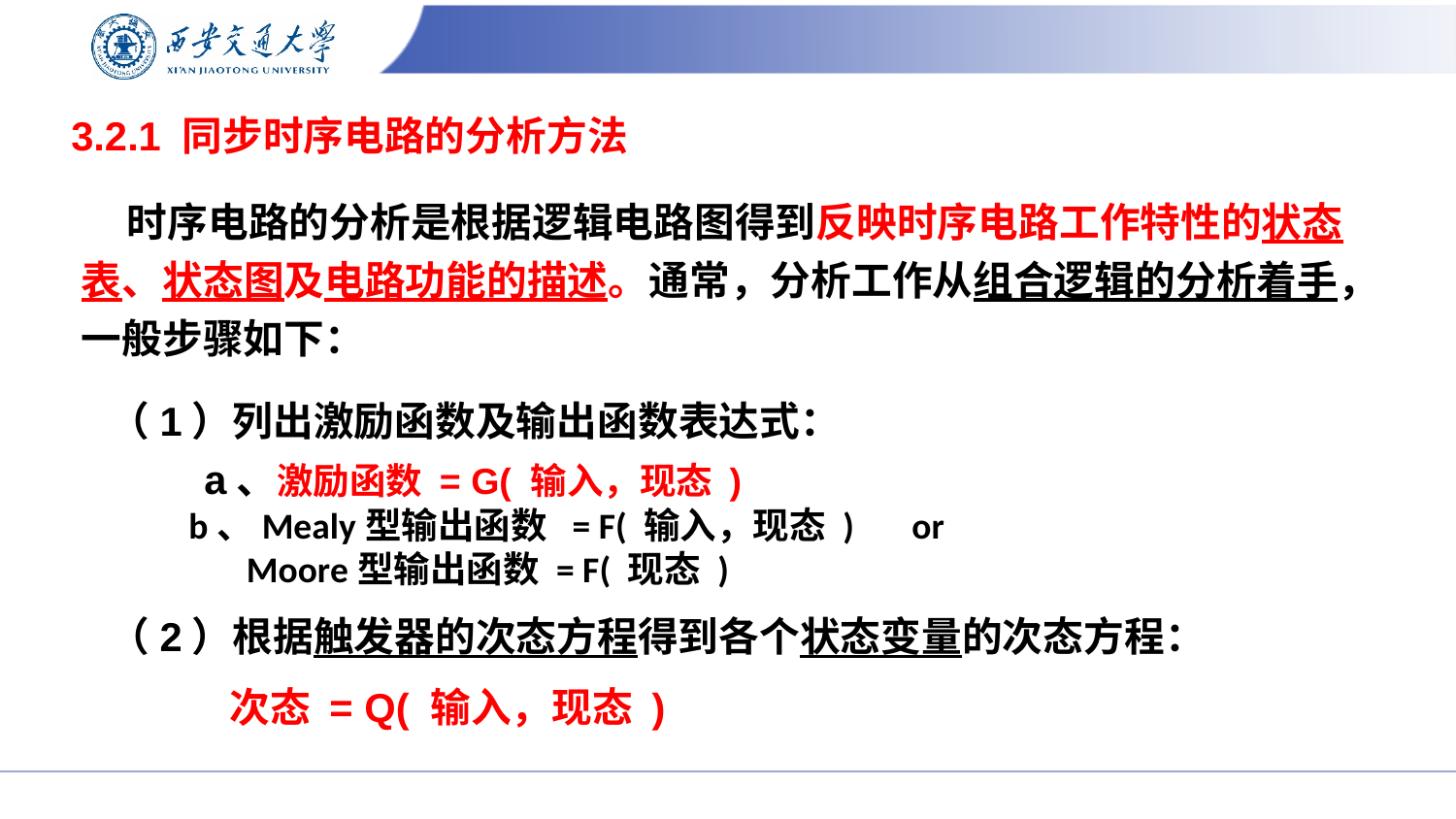

# 3.2.1 同步时序电路的分析方法
    时序电路的分析是根据逻辑电路图得到反映时序电路工作特性的状态表、状态图及电路功能的描述。通常，分析工作从组合逻辑的分析着手，一般步骤如下：
  （1）列出激励函数及输出函数表达式：
           a、激励函数 = G( 输入，现态 )
             b、Mealy型输出函数  = F( 输入，现态 )       or
                    Moore型输出函数 = F( 现态 )
  （2）根据触发器的次态方程得到各个状态变量的次态方程：
               次态 = Q( 输入，现态 )